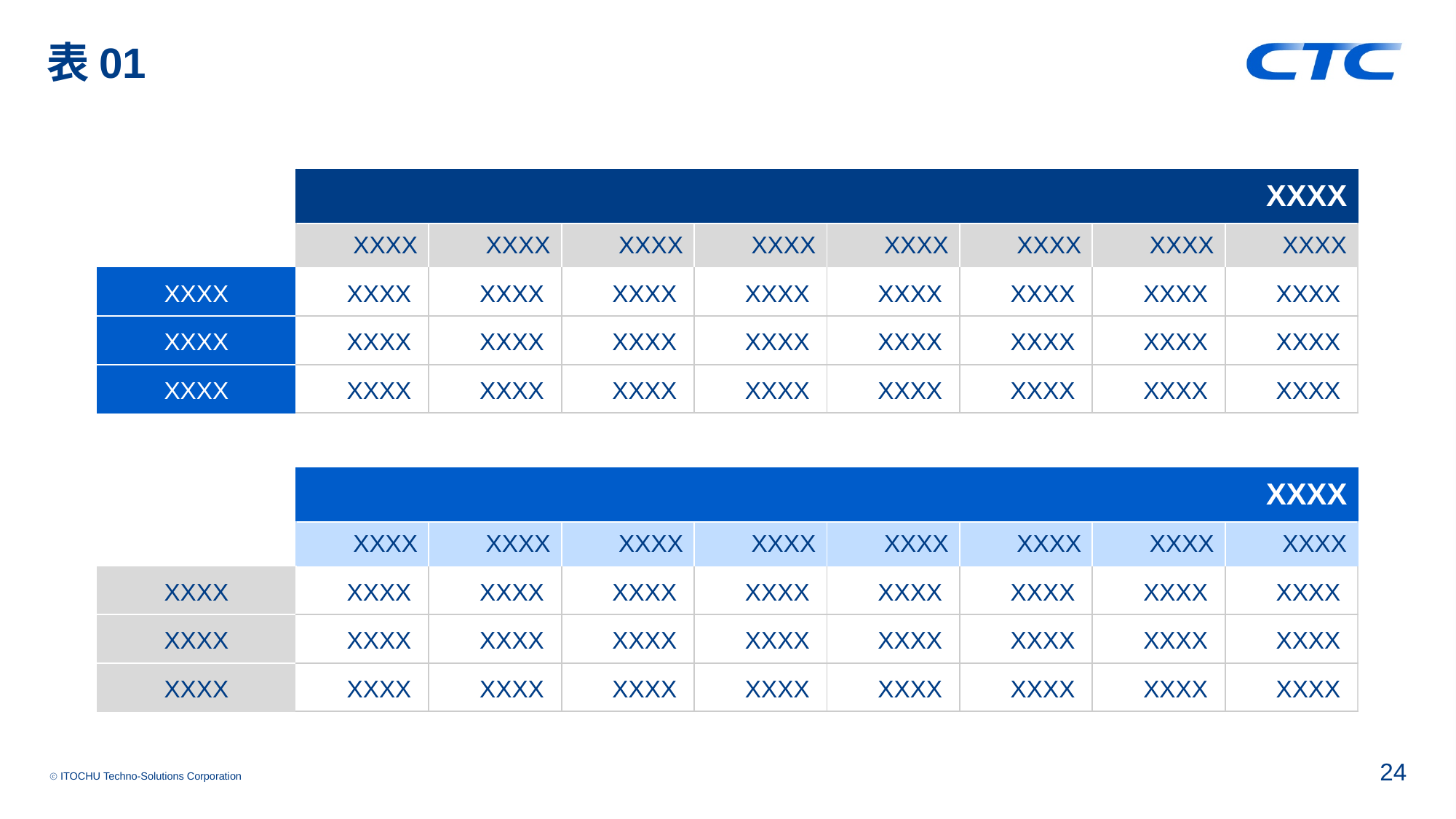

# 表01
|  | XXXX |  |  |  |  |  |  |  |
| --- | --- | --- | --- | --- | --- | --- | --- | --- |
|  | XXXX | XXXX | XXXX | XXXX | XXXX | XXXX | XXXX | XXXX |
| XXXX | XXXX | XXXX | XXXX | XXXX | XXXX | XXXX | XXXX | XXXX |
| XXXX | XXXX | XXXX | XXXX | XXXX | XXXX | XXXX | XXXX | XXXX |
| XXXX | XXXX | XXXX | XXXX | XXXX | XXXX | XXXX | XXXX | XXXX |
|  | XXXX |  |  |  |  |  |  |  |
| --- | --- | --- | --- | --- | --- | --- | --- | --- |
|  | XXXX | XXXX | XXXX | XXXX | XXXX | XXXX | XXXX | XXXX |
| XXXX | XXXX | XXXX | XXXX | XXXX | XXXX | XXXX | XXXX | XXXX |
| XXXX | XXXX | XXXX | XXXX | XXXX | XXXX | XXXX | XXXX | XXXX |
| XXXX | XXXX | XXXX | XXXX | XXXX | XXXX | XXXX | XXXX | XXXX |